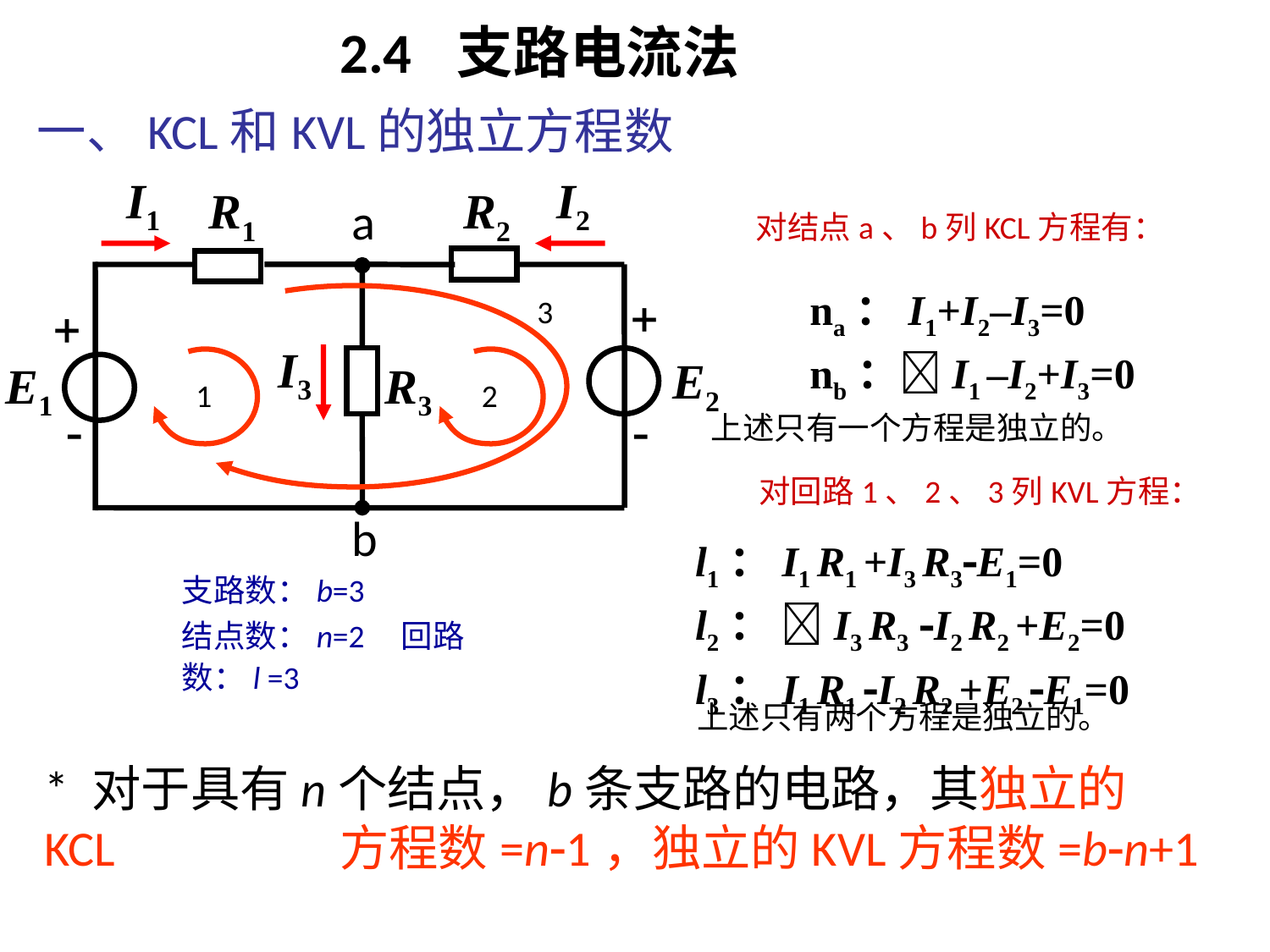

# 2.4  支路电流法
一、KCL和KVL的独立方程数
I1
I2
R1
R2
a

3
+

+

I3

1

2
E2
E1

R3

 −
−

b
对结点a、b列KCL方程有：
na：I1+I2–I3=0
nb：−I1 –I2+I3=0
上述只有一个方程是独立的。
对回路1、2、3列KVL方程：
l1：I1 R1 +I3 R3−E1=0
l2： −I3 R3 −I2 R2 +E2=0
l3：I1 R1 −I2 R2 +E2 −E1=0
支路数：b=3
结点数：n=2    回路数：l =3
上述只有两个方程是独立的。
* 对于具有n个结点，b条支路的电路，其独立的KCL                   方程数=n−1，独立的KVL方程数=b−n+1